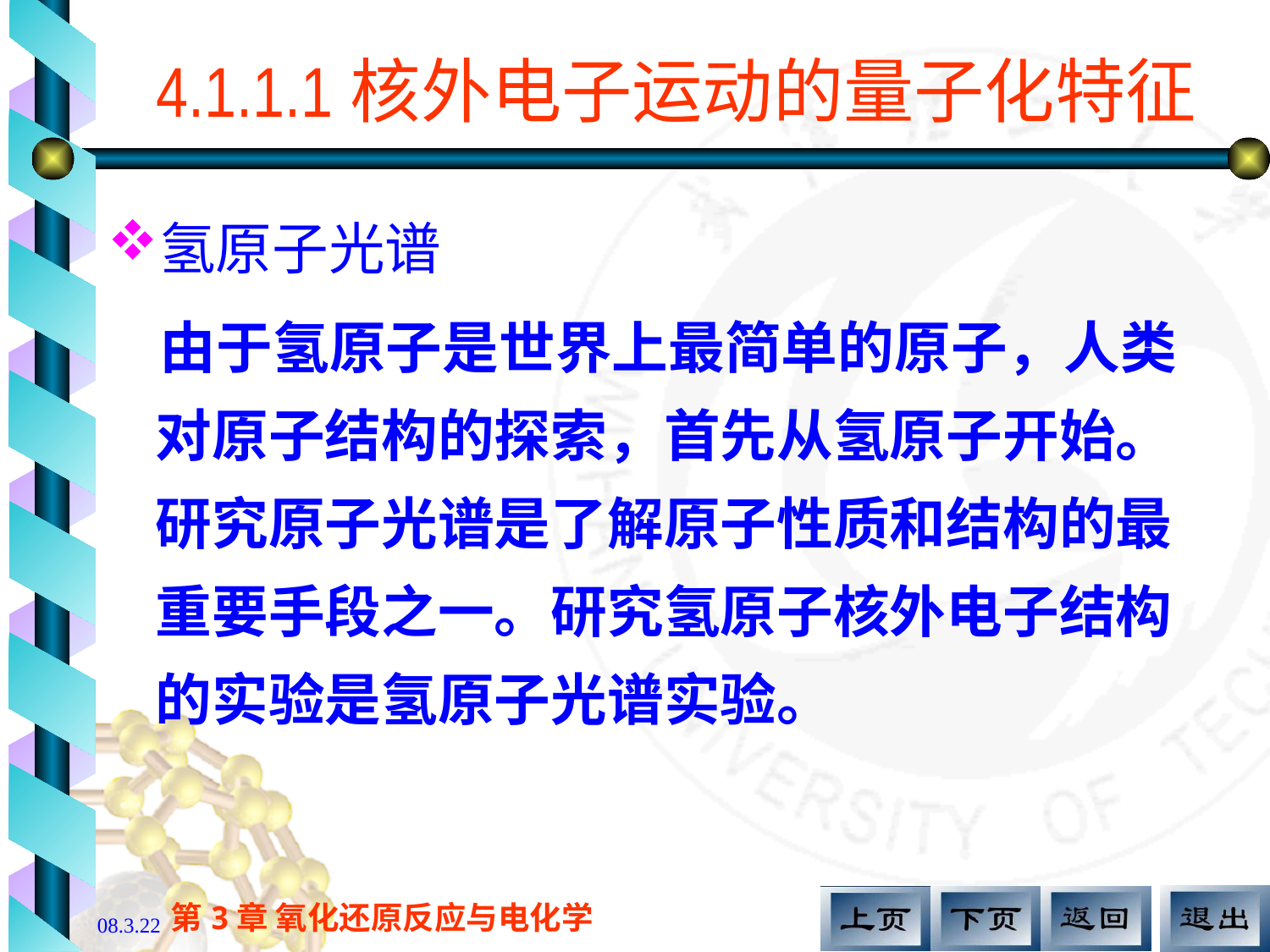

# 4.1.1.1核外电子运动的量子化特征
氢原子光谱
   由于氢原子是世界上最简单的原子，人类对原子结构的探索，首先从氢原子开始。研究原子光谱是了解原子性质和结构的最重要手段之一。研究氢原子核外电子结构的实验是氢原子光谱实验。